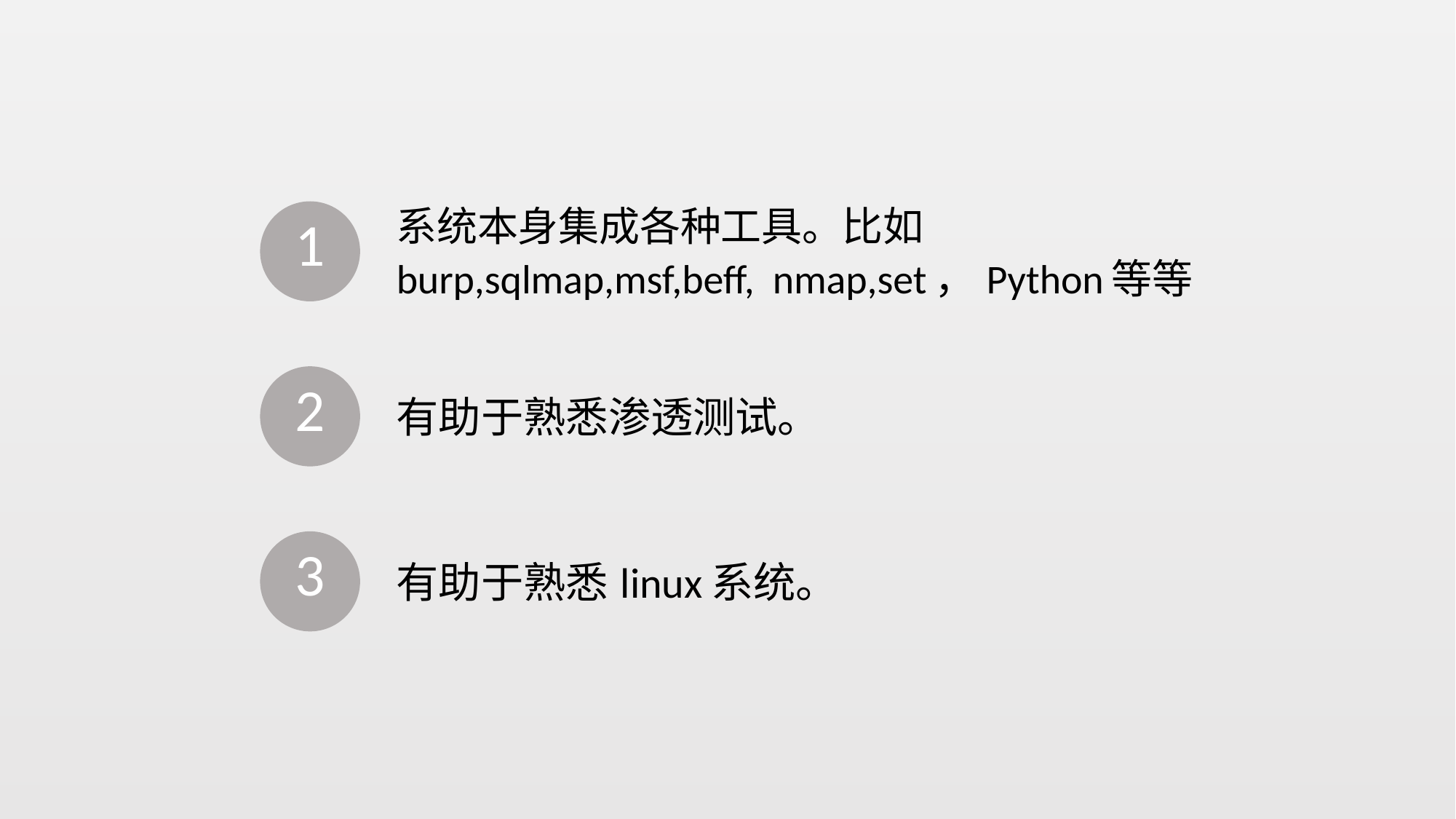

系统本身集成各种工具。比如burp,sqlmap,msf,beff,  nmap,set，Python等等
1
有助于熟悉渗透测试。
2
有助于熟悉linux系统。
3